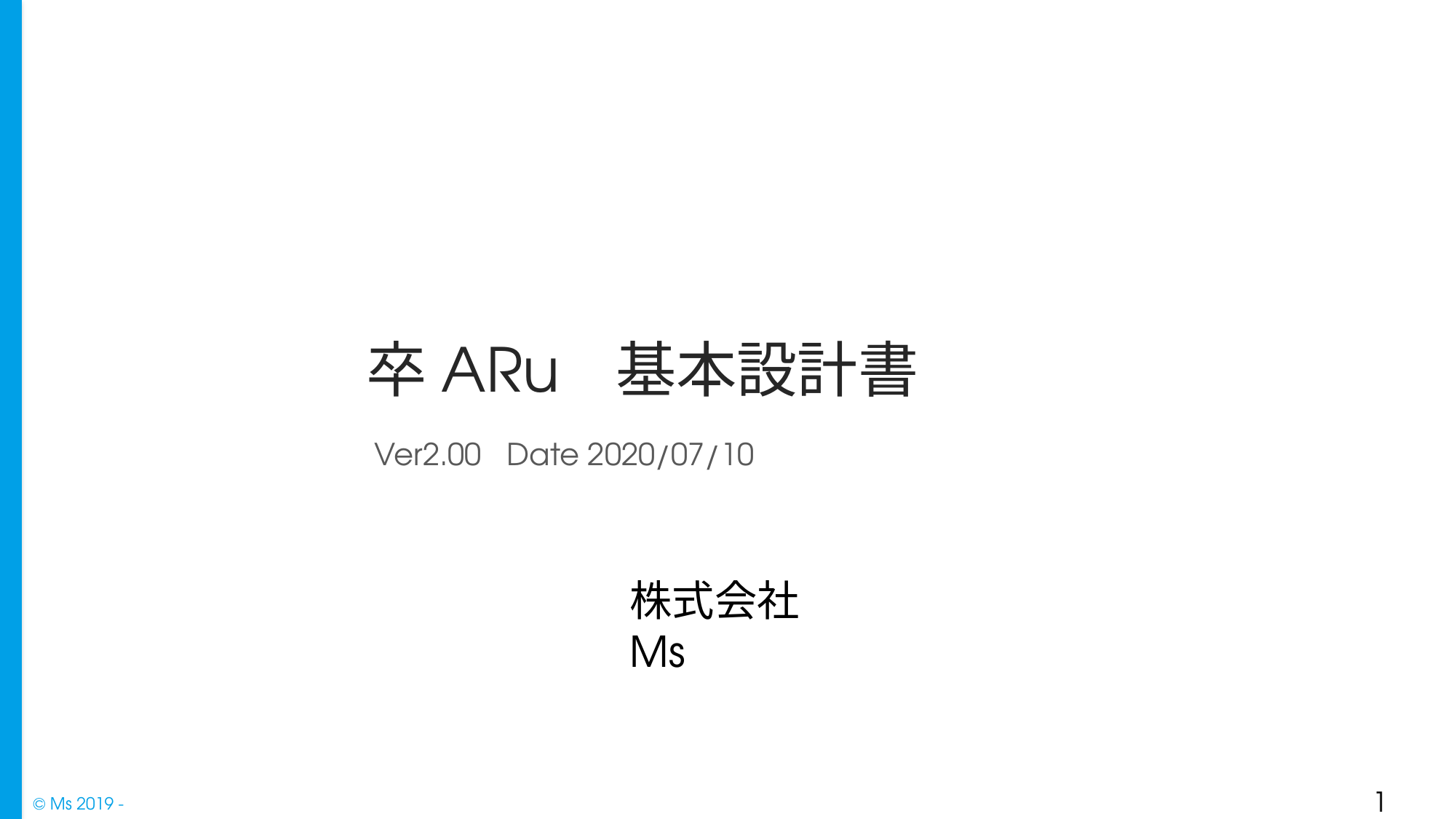

卒ARu	 基本設計書
Ver2.00   Date 2020/07/10
株式会社 Ms
1